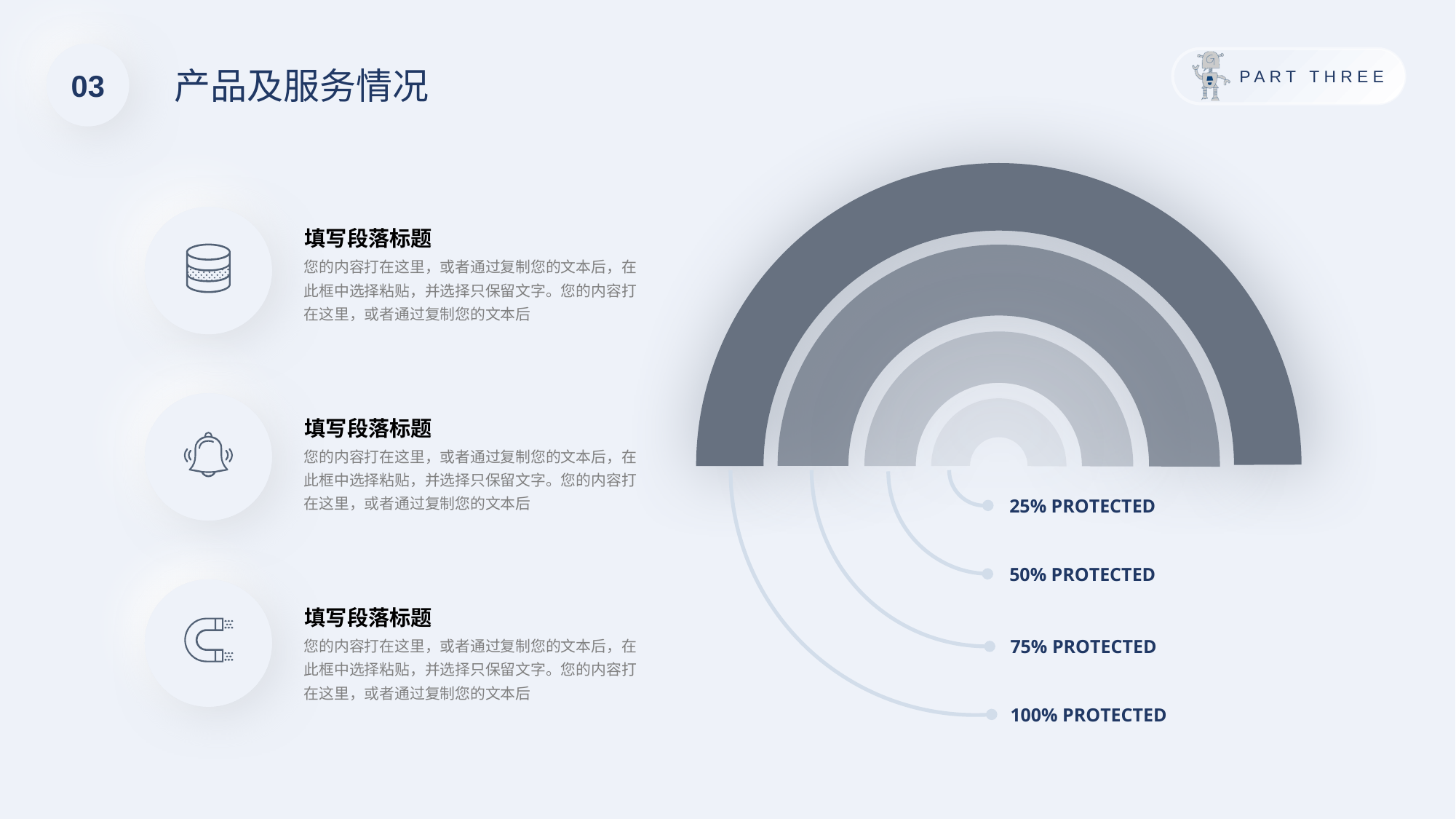

03
产品及服务情况

填写段落标题

您的内容打在这里，或者通过复制您的文本后，在此框中选择粘贴，并选择只保留文字。您的内容打在这里，或者通过复制您的文本后

填写段落标题

您的内容打在这里，或者通过复制您的文本后，在此框中选择粘贴，并选择只保留文字。您的内容打在这里，或者通过复制您的文本后
25% PROTECTED
50% PROTECTED

填写段落标题
您的内容打在这里，或者通过复制您的文本后，在此框中选择粘贴，并选择只保留文字。您的内容打在这里，或者通过复制您的文本后
75% PROTECTED
100% PROTECTED